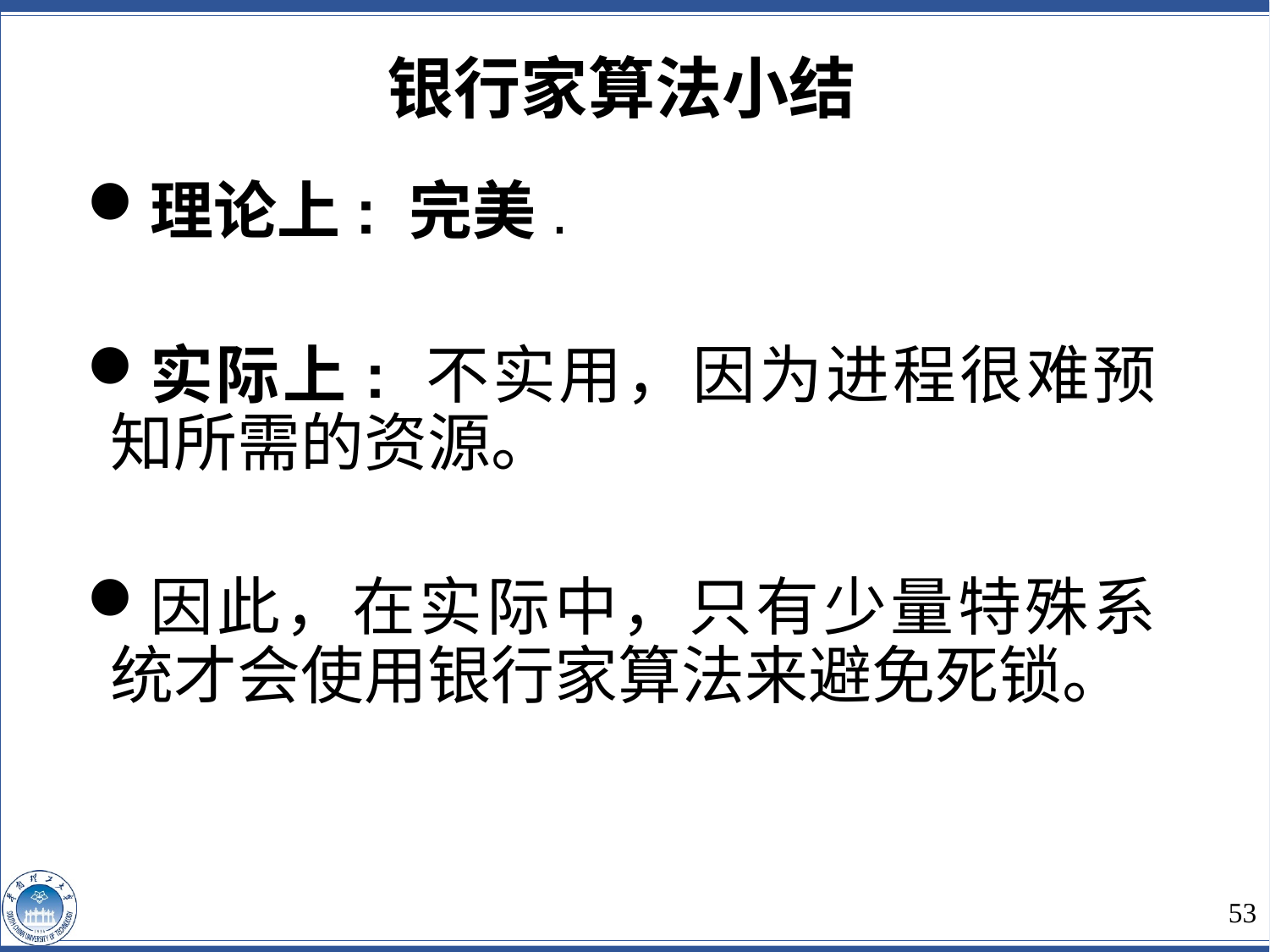

银行家算法小结
理论上: 完美.

实际上: 不实用，因为进程很难预知所需的资源。

因此，在实际中，只有少量特殊系统才会使用银行家算法来避免死锁。
53